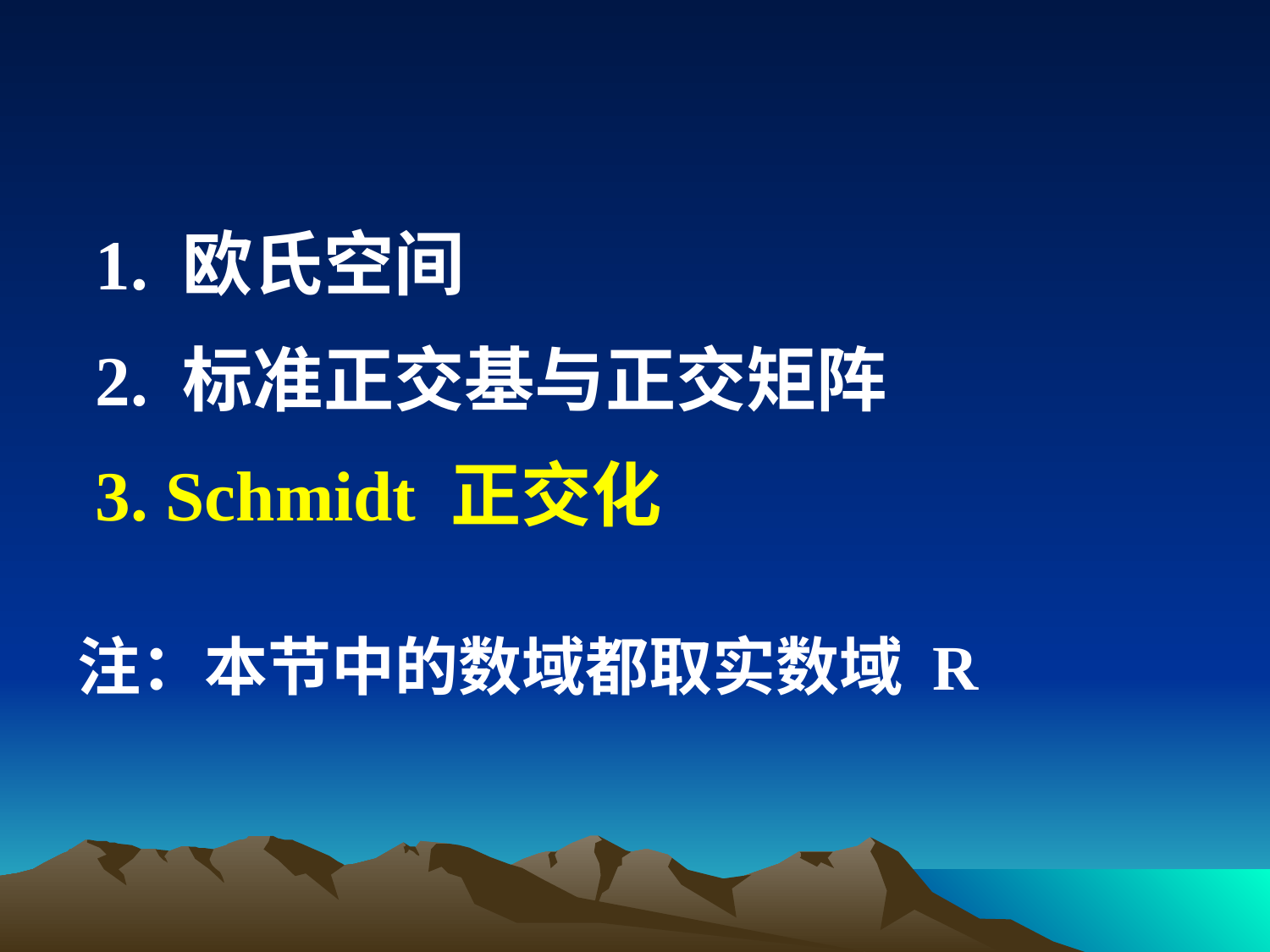

1. 欧氏空间
 2. 标准正交基与正交矩阵
 3. Schmidt 正交化

注：本节中的数域都取实数域 R